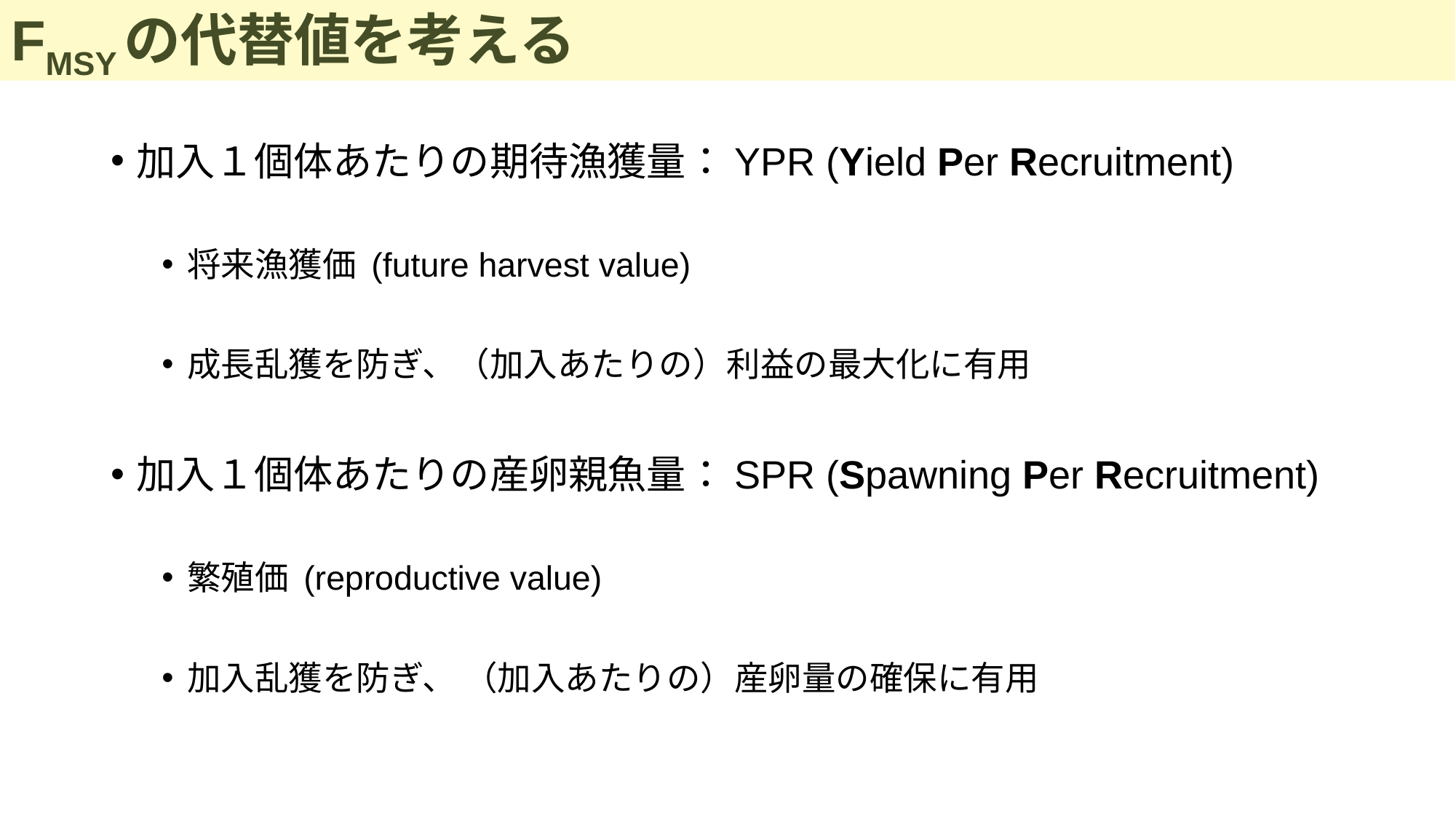

# FMSYの代替値を考える
加入１個体あたりの期待漁獲量：YPR (Yield Per Recruitment)

将来漁獲価 (future harvest value)

成長乱獲を防ぎ、（加入あたりの）利益の最大化に有用

加入１個体あたりの産卵親魚量：SPR (Spawning Per Recruitment)

繁殖価 (reproductive value)

加入乱獲を防ぎ、 （加入あたりの）産卵量の確保に有用